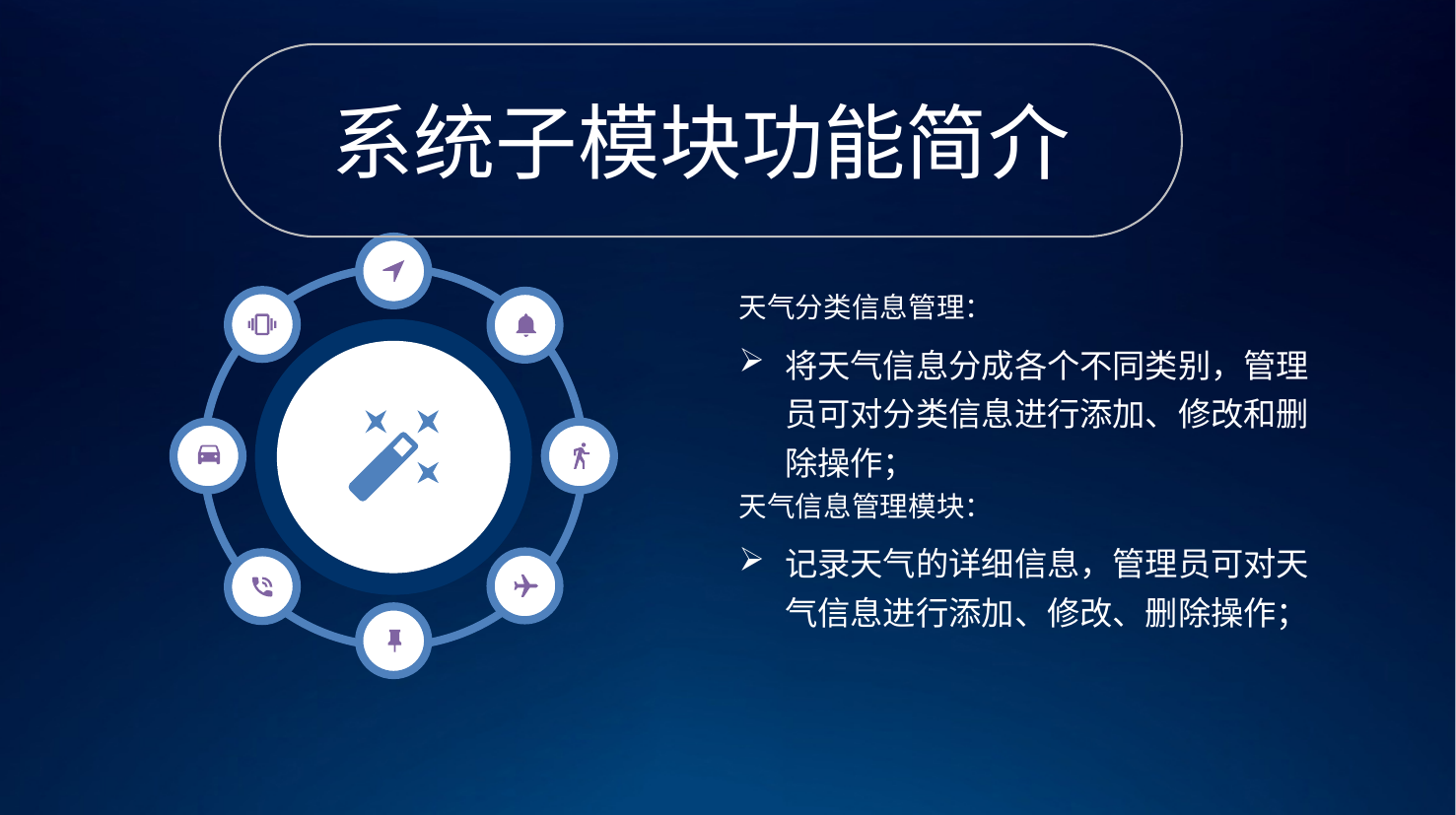

系统子模块功能简介

天气分类信息管理：
将天气信息分成各个不同类别，管理员可对分类信息进行添加、修改和删除操作；

天气信息管理模块：
记录天气的详细信息，管理员可对天气信息进行添加、修改、删除操作；